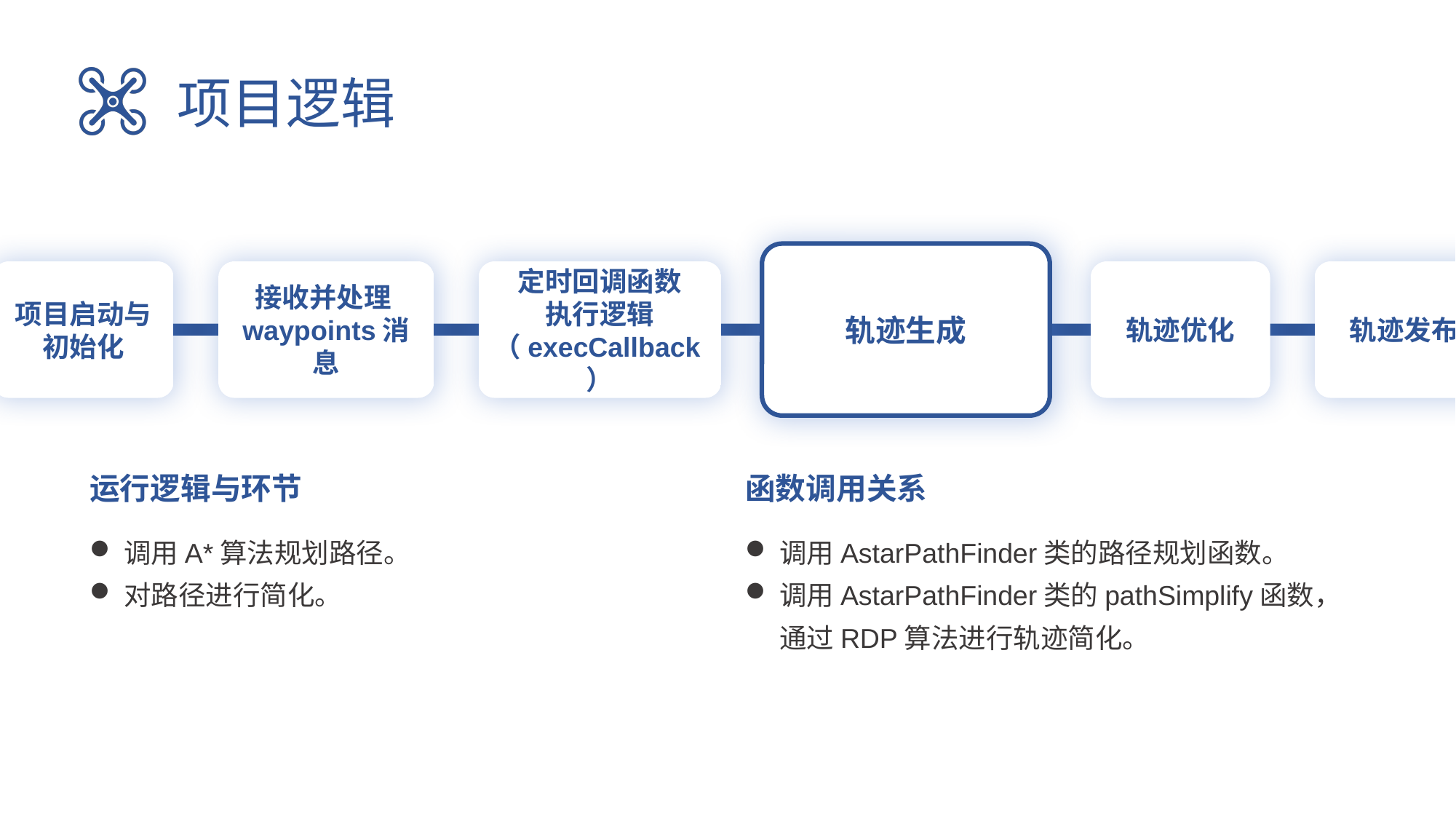

项目逻辑
轨迹生成
项目启动与初始化
接收并处理waypoints消息
定时回调函数
执行逻辑
（execCallback）
轨迹优化
轨迹发布

运行逻辑与环节
函数调用关系
调用A*算法规划路径。
对路径进行简化。
调用AstarPathFinder类的路径规划函数。
调用AstarPathFinder类的pathSimplify函数，通过RDP算法进行轨迹简化。